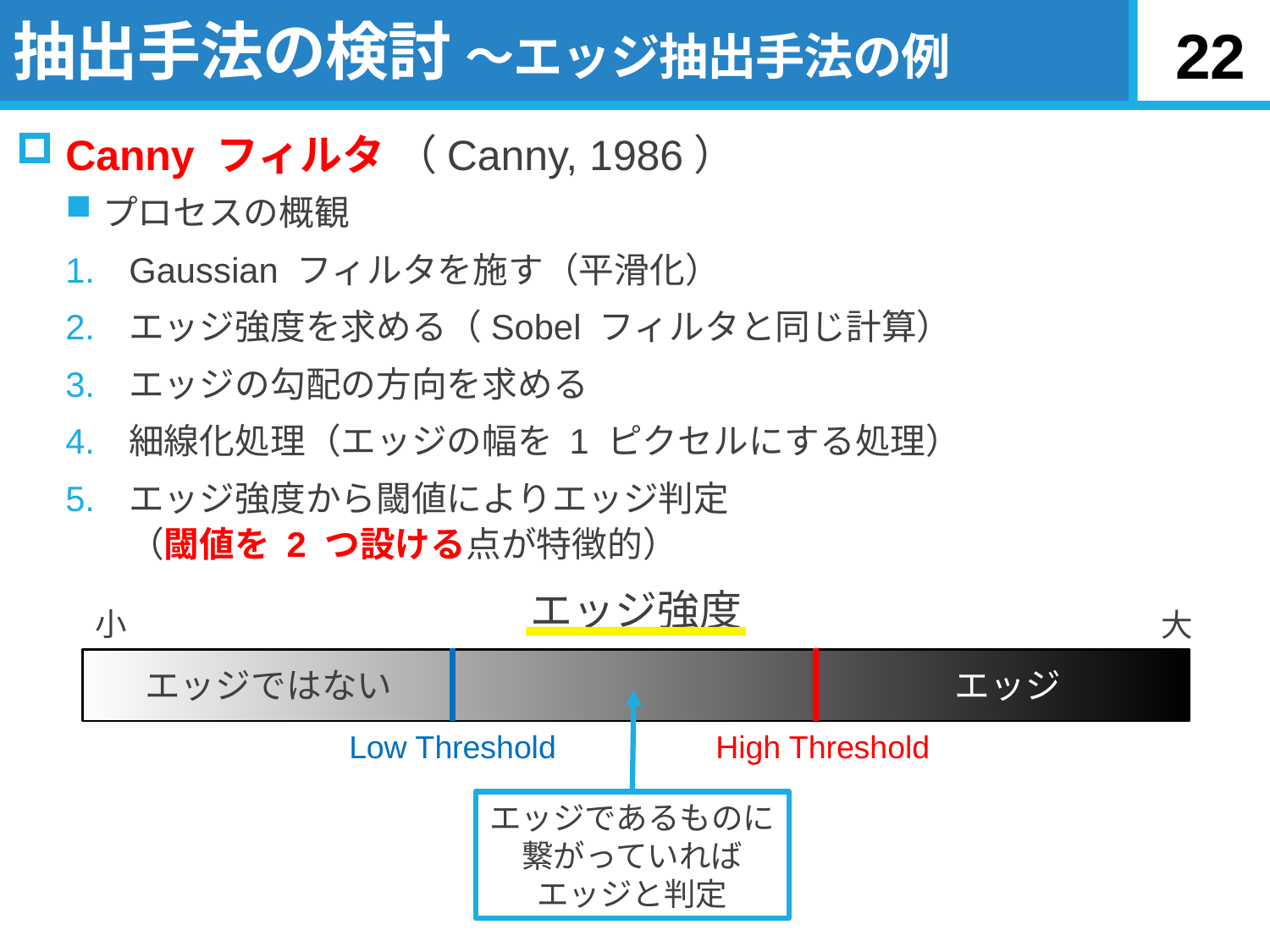

# 抽出手法の検討 ～エッジ抽出手法の例
22
Canny フィルタ （Canny, 1986）
プロセスの概観
Gaussian フィルタを施す（平滑化）
エッジ強度を求める（Sobel フィルタと同じ計算）
エッジの勾配の方向を求める
細線化処理（エッジの幅を 1 ピクセルにする処理）
エッジ強度から閾値によりエッジ判定
（閾値を 2 つ設ける点が特徴的）

エッジ強度
小
大

エッジではない
エッジ
Low Threshold
High Threshold
エッジであるものに
繋がっていれば
エッジと判定